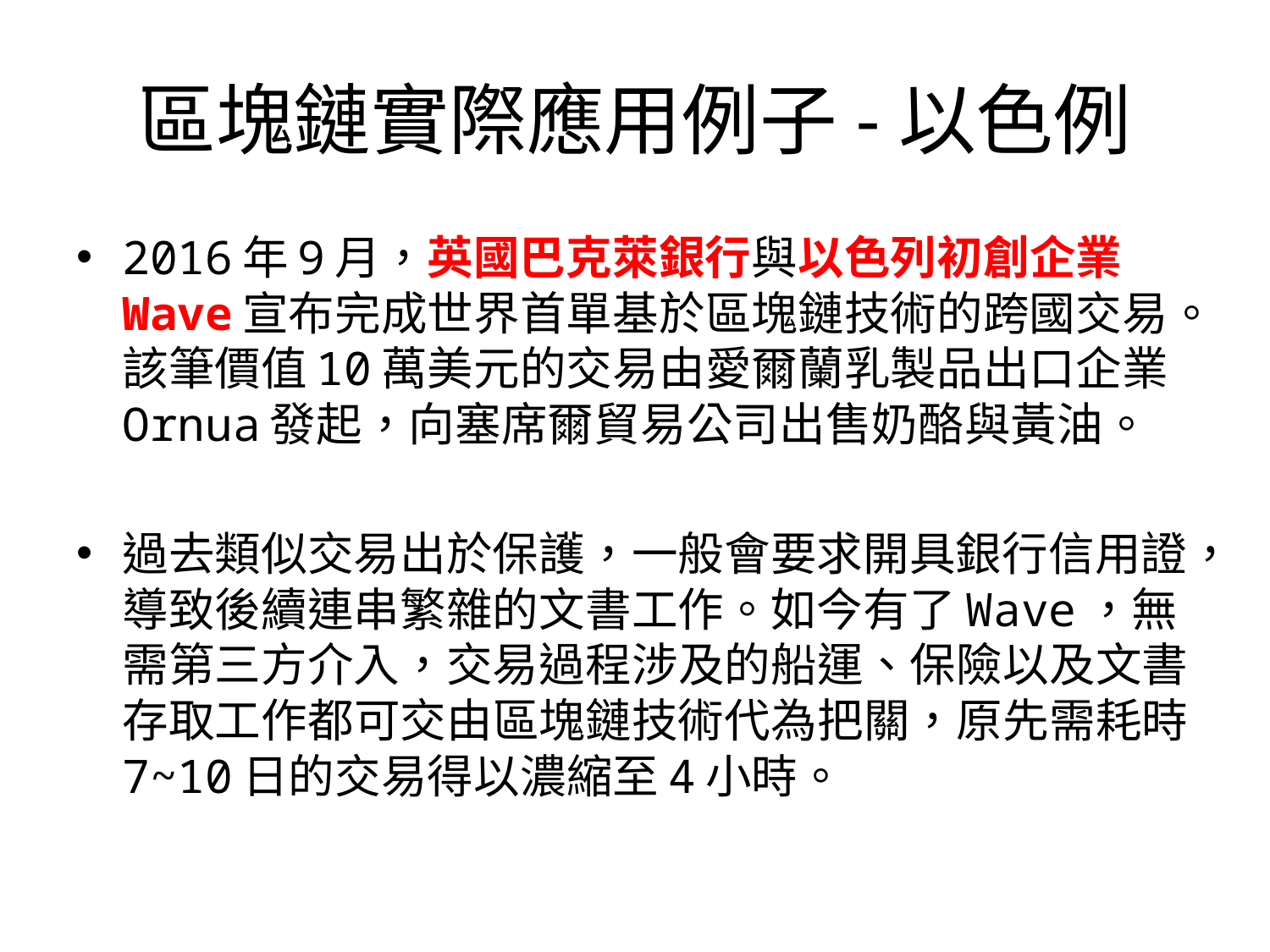

# 區塊鏈實際應用例子-以色例
2016年9月，英國巴克萊銀行與以色列初創企業Wave宣布完成世界首單基於區塊鏈技術的跨國交易。該筆價值10萬美元的交易由愛爾蘭乳製品出口企業Ornua發起，向塞席爾貿易公司出售奶酪與黃油。

過去類似交易出於保護，一般會要求開具銀行信用證，導致後續連串繁雜的文書工作。如今有了Wave，無需第三方介入，交易過程涉及的船運、保險以及文書存取工作都可交由區塊鏈技術代為把關，原先需耗時7~10日的交易得以濃縮至4小時。